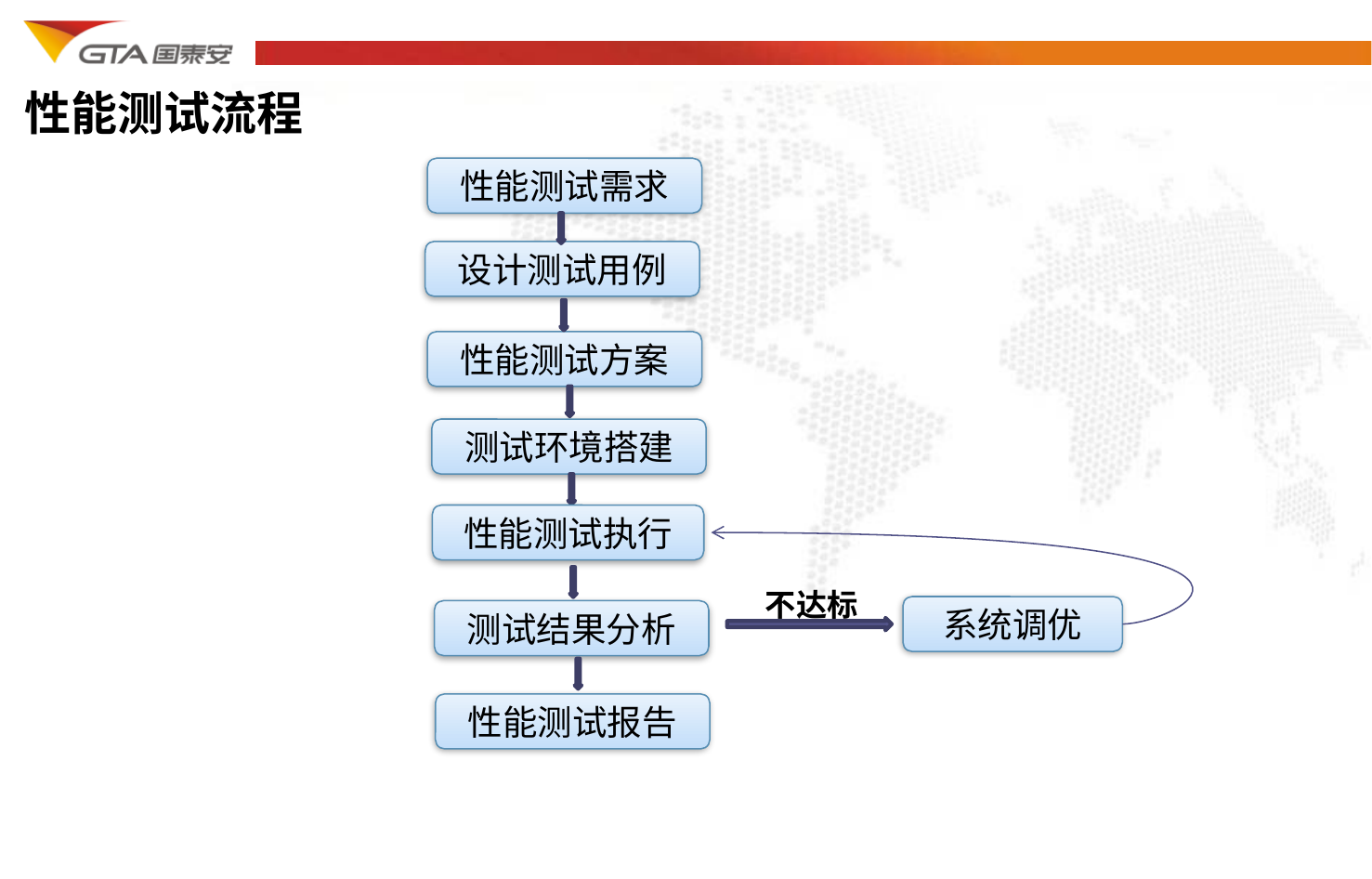

性能测试流程
性能测试需求

设计测试用例

性能测试方案

测试环境搭建

性能测试执行

不达标
系统调优
测试结果分析

性能测试报告